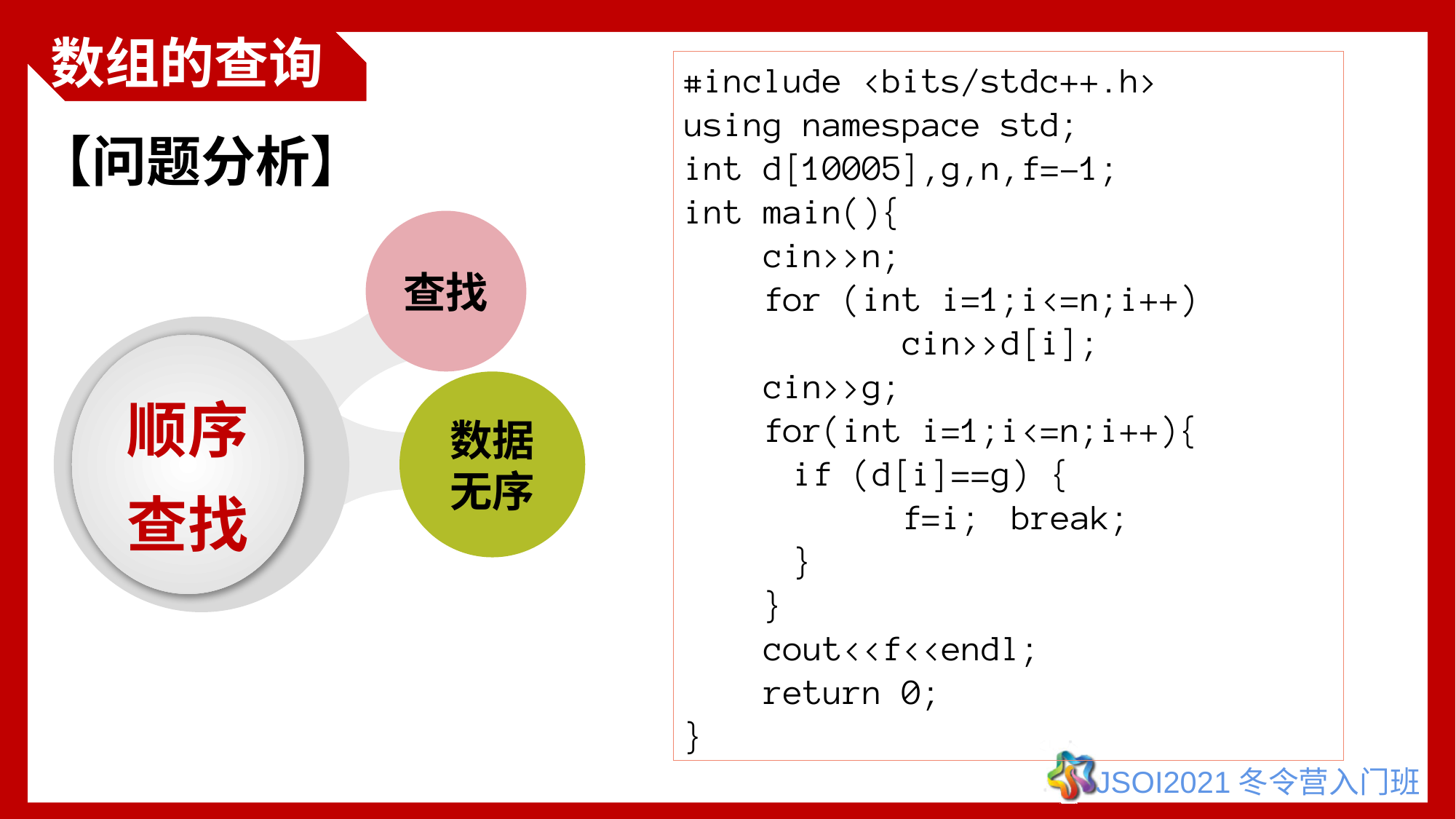

数组的查询

# 数组的查询
#include <bits/stdc++.h>
using namespace std;
int d[10005],g,n,f=-1;
int main(){
    cin>>n;
    for (int i=1;i<=n;i++)
       	cin>>d[i];
    cin>>g;
    for(int i=1;i<=n;i++){
	if (d[i]==g) {
		f=i;	break;
	}
    }
    cout<<f<<endl;
    return 0;
}
【问题分析】
查找

顺序查找
数据
无序